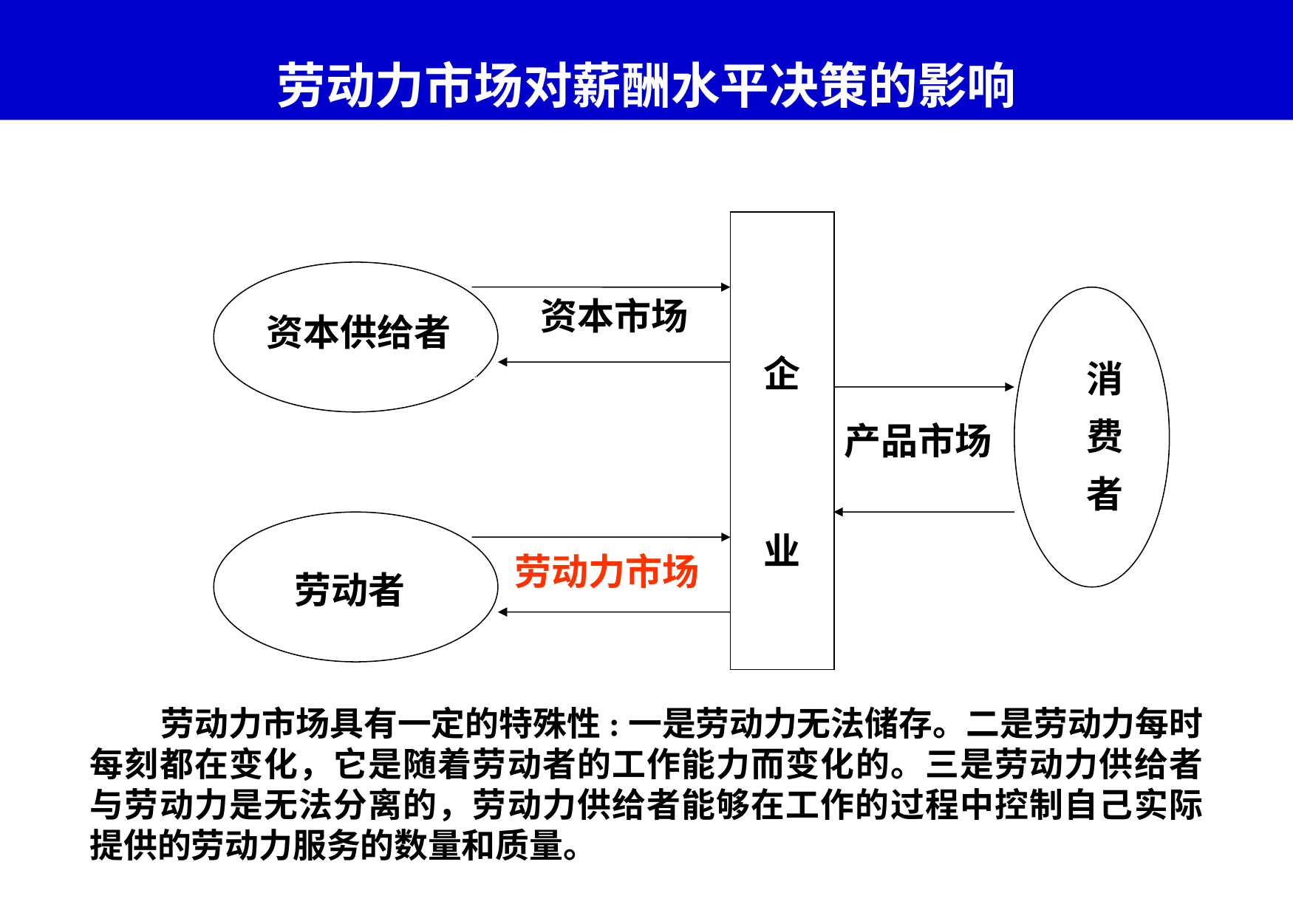

# 劳动力市场对薪酬水平决策的影响

企

业

资本市场

资本供给者
消费者

产品市场

劳动力市场
劳动者

        劳动力市场具有一定的特殊性:一是劳动力无法储存。二是劳动力每时每刻都在变化，它是随着劳动者的工作能力而变化的。三是劳动力供给者与劳动力是无法分离的，劳动力供给者能够在工作的过程中控制自己实际提供的劳动力服务的数量和质量。